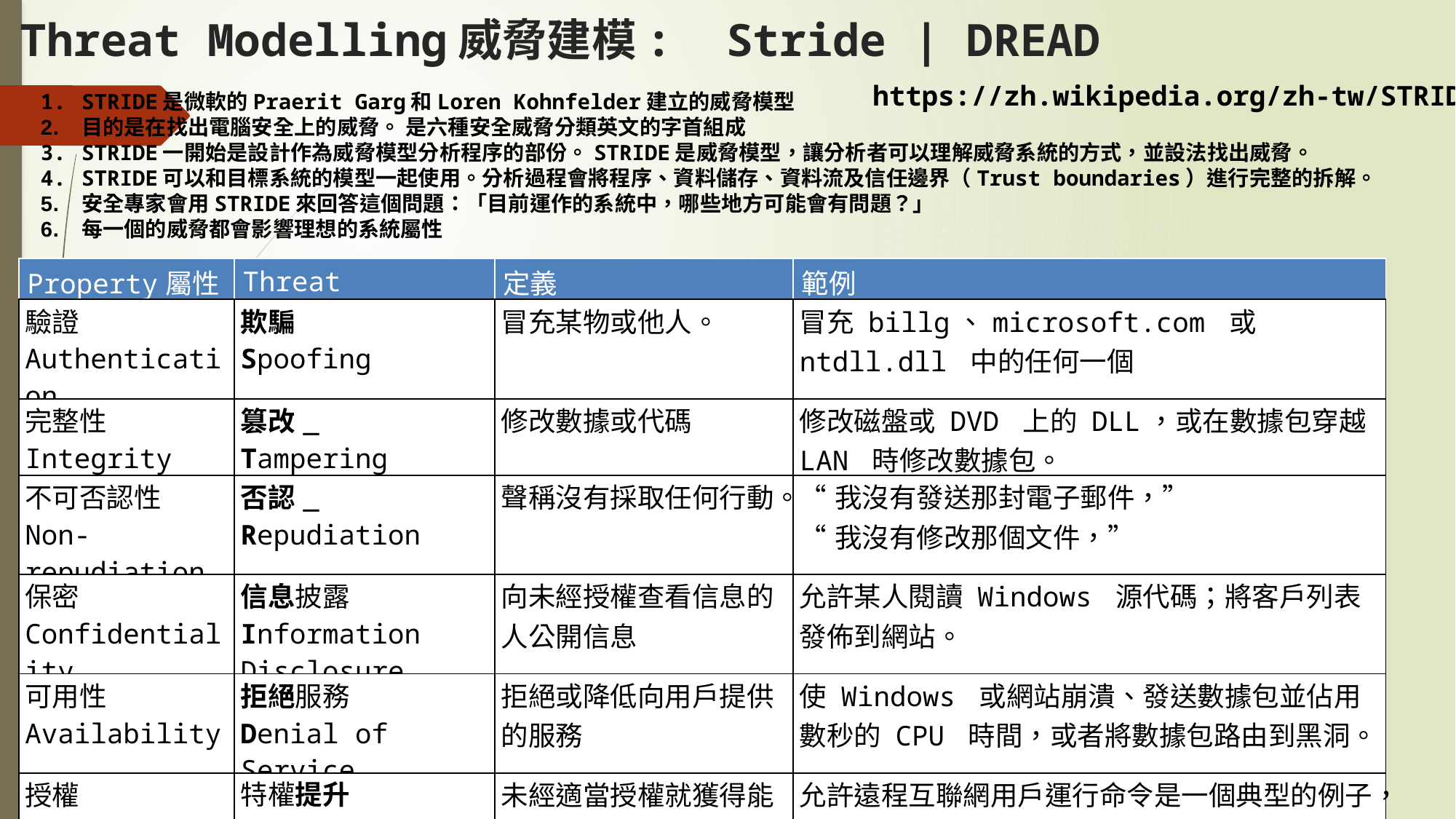

# Threat Modelling威脅建模:  Stride | DREAD
https://zh.wikipedia.org/zh-tw/STRIDE
STRIDE是微軟的Praerit Garg和Loren Kohnfelder建立的威脅模型
目的是在找出電腦安全上的威脅。 是六種安全威脅分類英文的字首組成
STRIDE一開始是設計作為威脅模型分析程序的部份。STRIDE是威脅模型，讓分析者可以理解威脅系統的方式，並設法找出威脅。
STRIDE可以和目標系統的模型一起使用。分析過程會將程序、資料儲存、資料流及信任邊界（Trust boundaries）進行完整的拆解。
安全專家會用STRIDE來回答這個問題：「目前運作的系統中，哪些地方可能會有問題？」
每一個的威脅都會影響理想的系統屬性
| Property屬性 | Threat | 定義 | 範例 |
| --- | --- | --- | --- |
| 驗證 Authentication | 欺騙 Spoofing | 冒充某物或他人。 | 冒充 billg、microsoft.com 或 ntdll.dll 中的任何一個 |
| 完整性 Integrity | 篡改\_ Tampering | 修改數據或代碼 | 修改磁盤或 DVD 上的 DLL，或在數據包穿越 LAN 時修改數據包。 |
| 不可否認性 Non-repudiation | 否認\_ Repudiation | 聲稱沒有採取任何行動。 | “我沒有發送那封電子郵件，” “我沒有修改那個文件，” |
| 保密 Confidentiality | 信息披露 Information Disclosure | 向未經授權查看信息的人公開信息 | 允許某人閱讀 Windows 源代碼；將客戶列表發佈到網站。 |
| 可用性 Availability | 拒絕服務 Denial of Service | 拒絕或降低向用戶提供的服務 | 使 Windows 或網站崩潰、發送數據包並佔用數秒的 CPU 時間，或者將數據包路由到黑洞。 |
| 授權 Authorization | 特權提升 Elevation of Privilege | 未經適當授權就獲得能力 | 允許遠程互聯網用戶運行命令是一個典型的例子，但從受限用戶到管理員也是 EoP。 |
https://learn.microsoft.com/en-us/azure/security/develop/threat-modeling-tool-threats